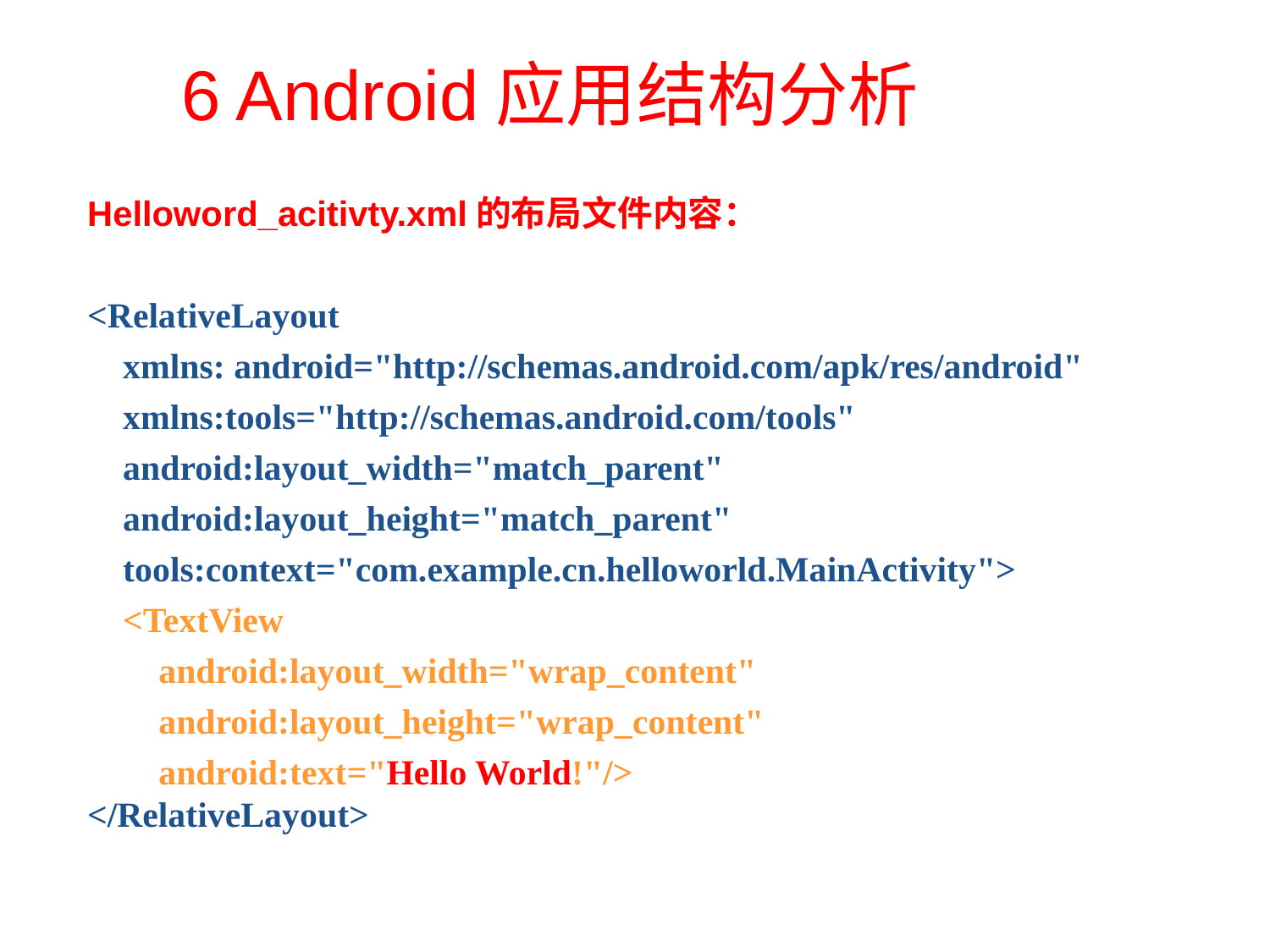

# 6 Android应用结构分析
Helloword_acitivty.xml的布局文件内容：

<RelativeLayout
    xmlns: android="http://schemas.android.com/apk/res/android"
    xmlns:tools="http://schemas.android.com/tools"
    android:layout_width="match_parent"
    android:layout_height="match_parent"
    tools:context="com.example.cn.helloworld.MainActivity">
    <TextView
        android:layout_width="wrap_content"
        android:layout_height="wrap_content"
        android:text="Hello World!"/>
</RelativeLayout>